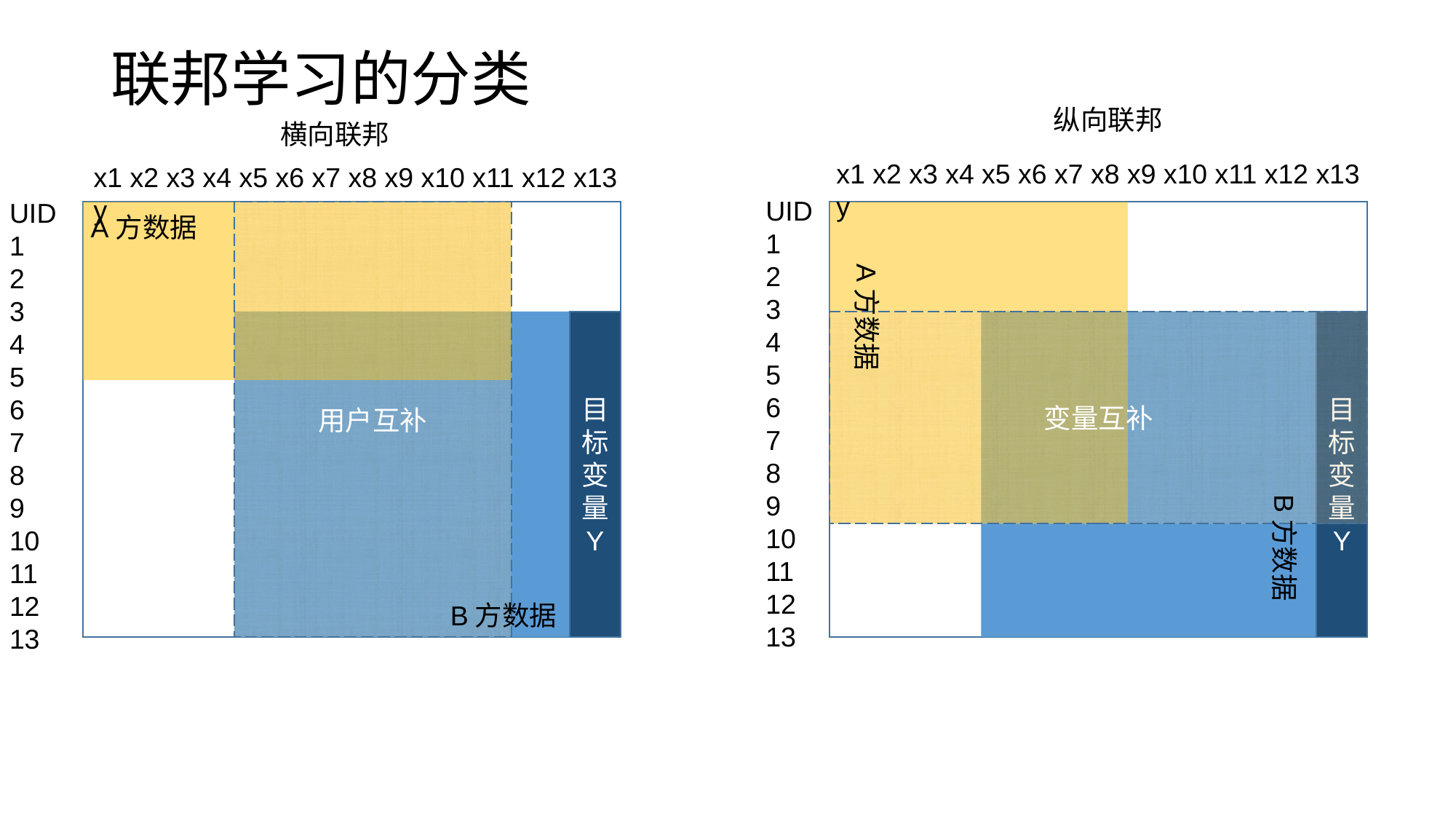

# 联邦学习的分类
纵向联邦
横向联邦
x1 x2 x3 x4 x5 x6 x7 x8 x9 x10 x11 x12 x13  y
x1 x2 x3 x4 x5 x6 x7 x8 x9 x10 x11 x12 x13  y

UID
1
2
3
4
5
6
7
8
9
10
11
12
13

UID
1
2
3
4
5
6
7
8
9
10
11
12
13

用户互补

A方数据
A方数据
目标
变量
Y
变量互补

目标
变量
Y

B方数据
B方数据